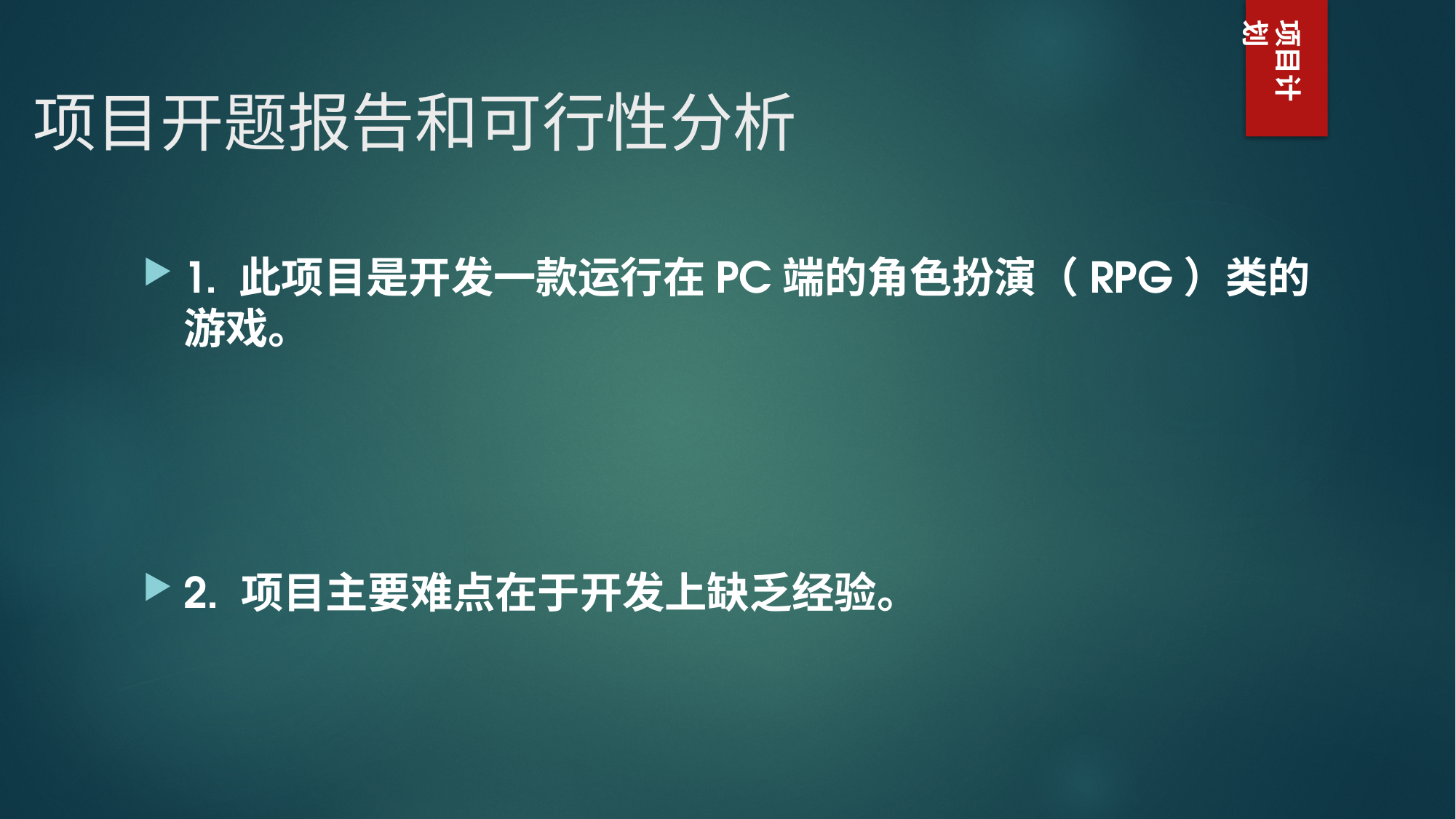

# 项目开题报告和可行性分析
项目计划
1. 此项目是开发一款运行在PC端的角色扮演（RPG）类的游戏。

2. 项目主要难点在于开发上缺乏经验。